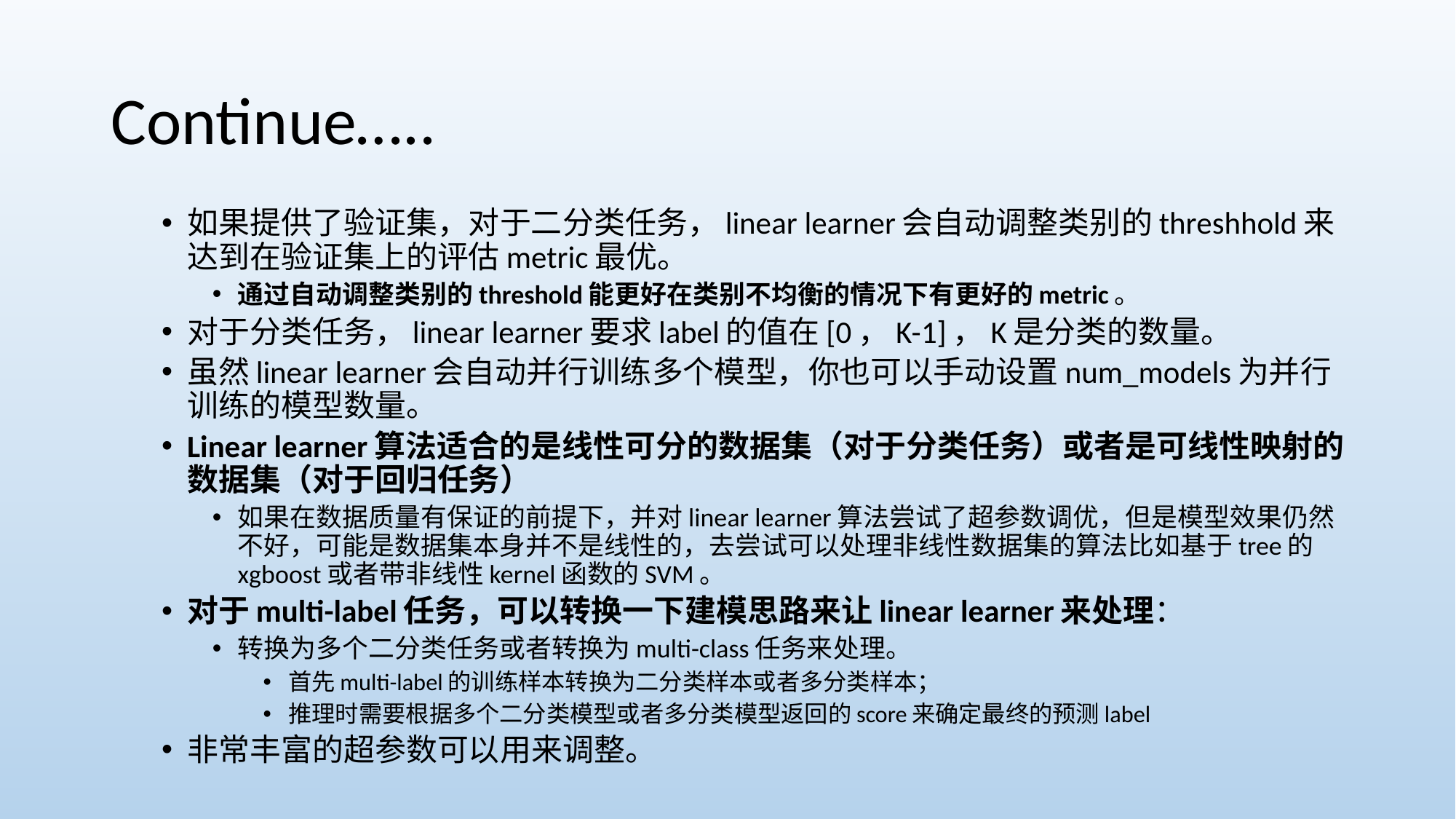

# Continue…..
如果提供了验证集，对于二分类任务，linear learner会自动调整类别的threshhold来达到在验证集上的评估metric最优。
通过自动调整类别的threshold能更好在类别不均衡的情况下有更好的metric。
对于分类任务，linear learner要求label的值在[0，K-1]，K是分类的数量。
虽然linear learner会自动并行训练多个模型，你也可以手动设置num_models为并行训练的模型数量。
Linear learner算法适合的是线性可分的数据集（对于分类任务）或者是可线性映射的数据集（对于回归任务）
如果在数据质量有保证的前提下，并对linear learner算法尝试了超参数调优，但是模型效果仍然不好，可能是数据集本身并不是线性的，去尝试可以处理非线性数据集的算法比如基于tree的xgboost或者带非线性kernel函数的SVM。
对于multi-label任务，可以转换一下建模思路来让linear learner来处理：
转换为多个二分类任务或者转换为multi-class任务来处理。
首先multi-label的训练样本转换为二分类样本或者多分类样本；
推理时需要根据多个二分类模型或者多分类模型返回的score来确定最终的预测label
非常丰富的超参数可以用来调整。